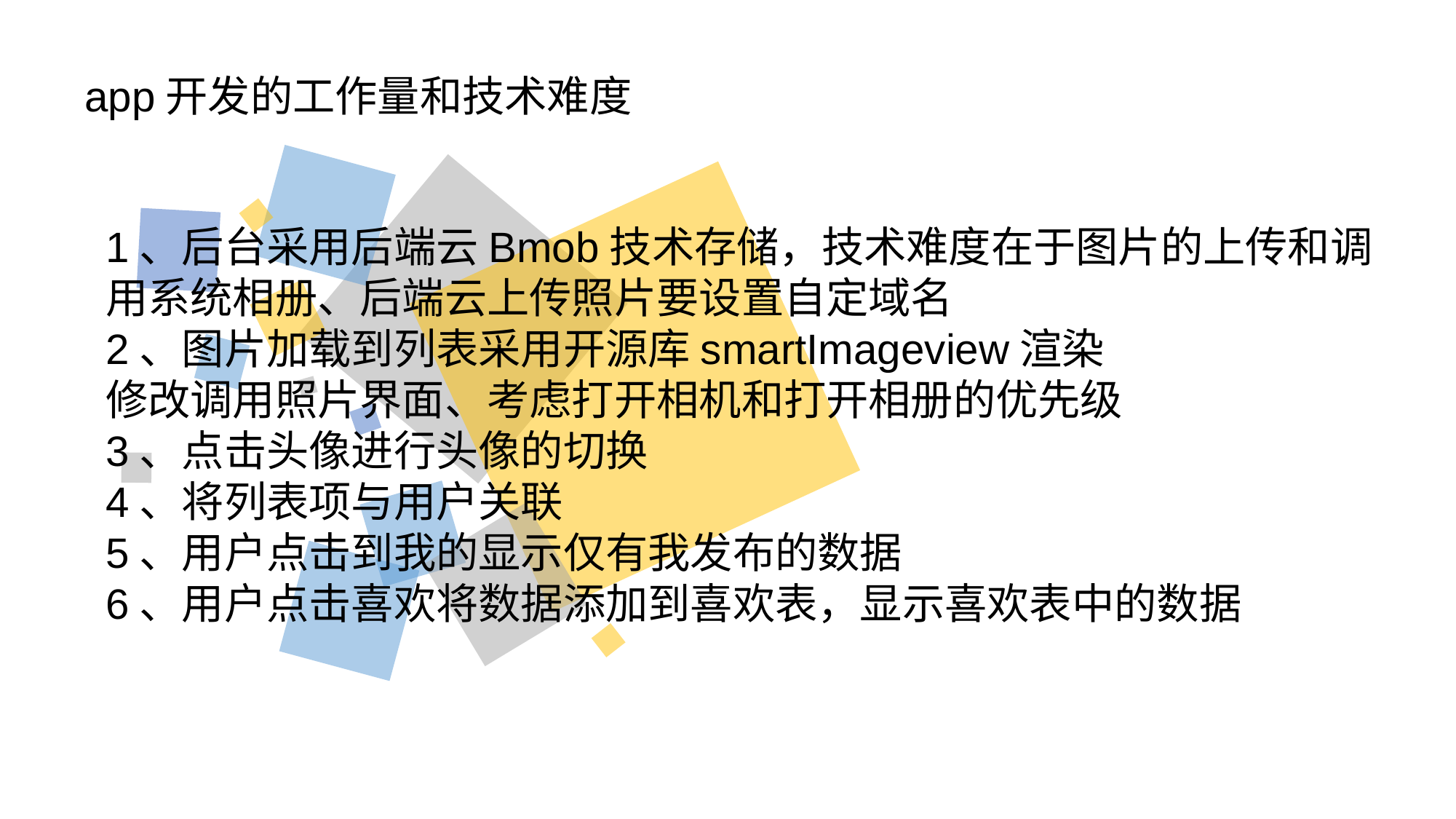

#
app开发的工作量和技术难度
1、后台采用后端云Bmob技术存储，技术难度在于图片的上传和调用系统相册、后端云上传照片要设置自定域名
2、图片加载到列表采用开源库smartImageview渲染
修改调用照片界面、考虑打开相机和打开相册的优先级
3、点击头像进行头像的切换
4、将列表项与用户关联
5、用户点击到我的显示仅有我发布的数据
6、用户点击喜欢将数据添加到喜欢表，显示喜欢表中的数据